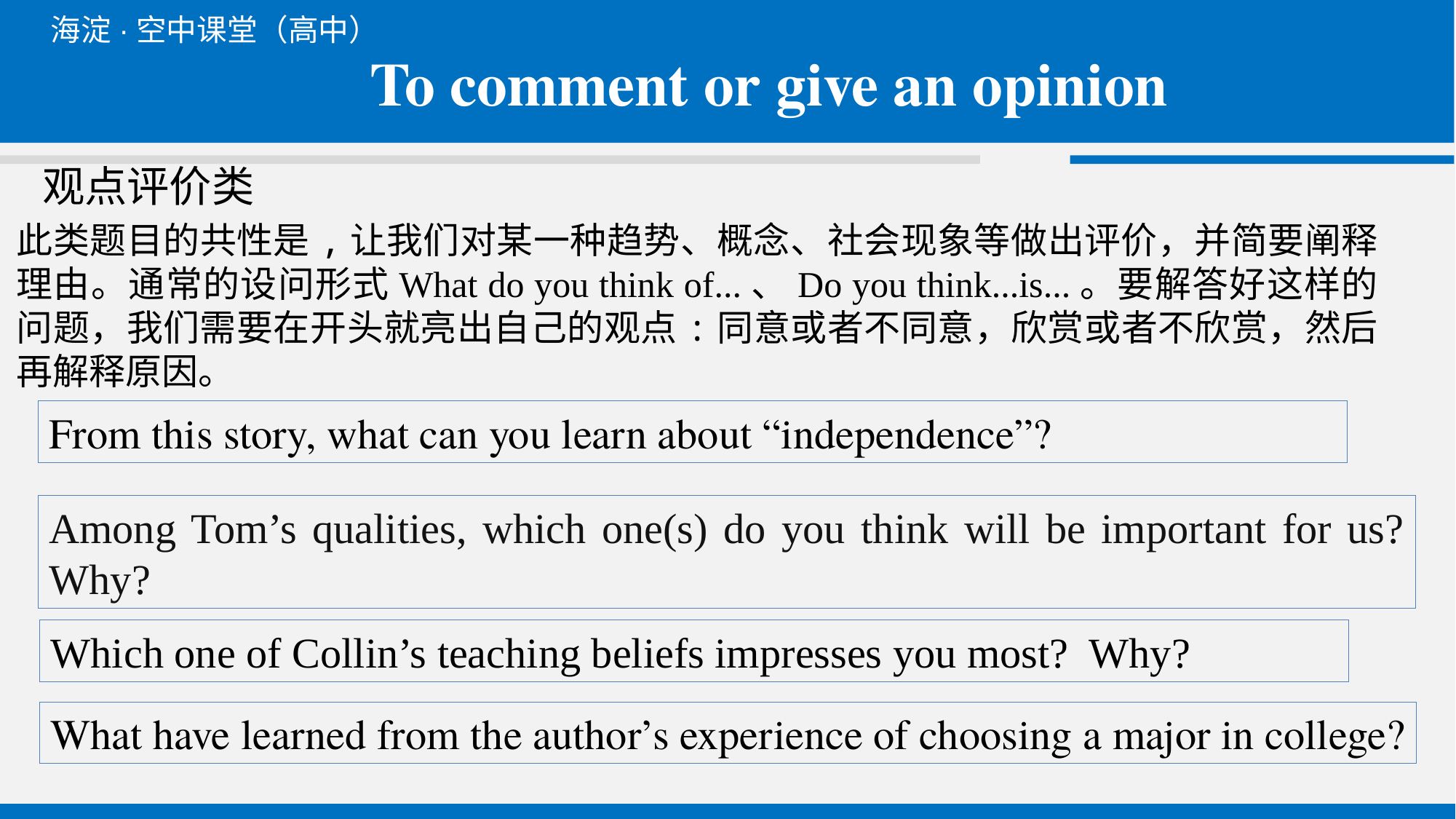

To comment or give an opinion
# 观点评价类
此类题目的共性是,让我们对某一种趋势、概念、社会现象等做出评价，并简要阐释理由。通常的设问形式What do you think of...、Do you think...is...。要解答好这样的问题，我们需要在开头就亮出自己的观点:同意或者不同意，欣赏或者不欣赏，然后再解释原因。
From this story, what can you learn about “independence”?
Among Tom’s qualities, which one(s) do you think will be important for us? Why?
Which one of Collin’s teaching beliefs impresses you most?  Why?
What have learned from the author’s experience of choosing a major in college?